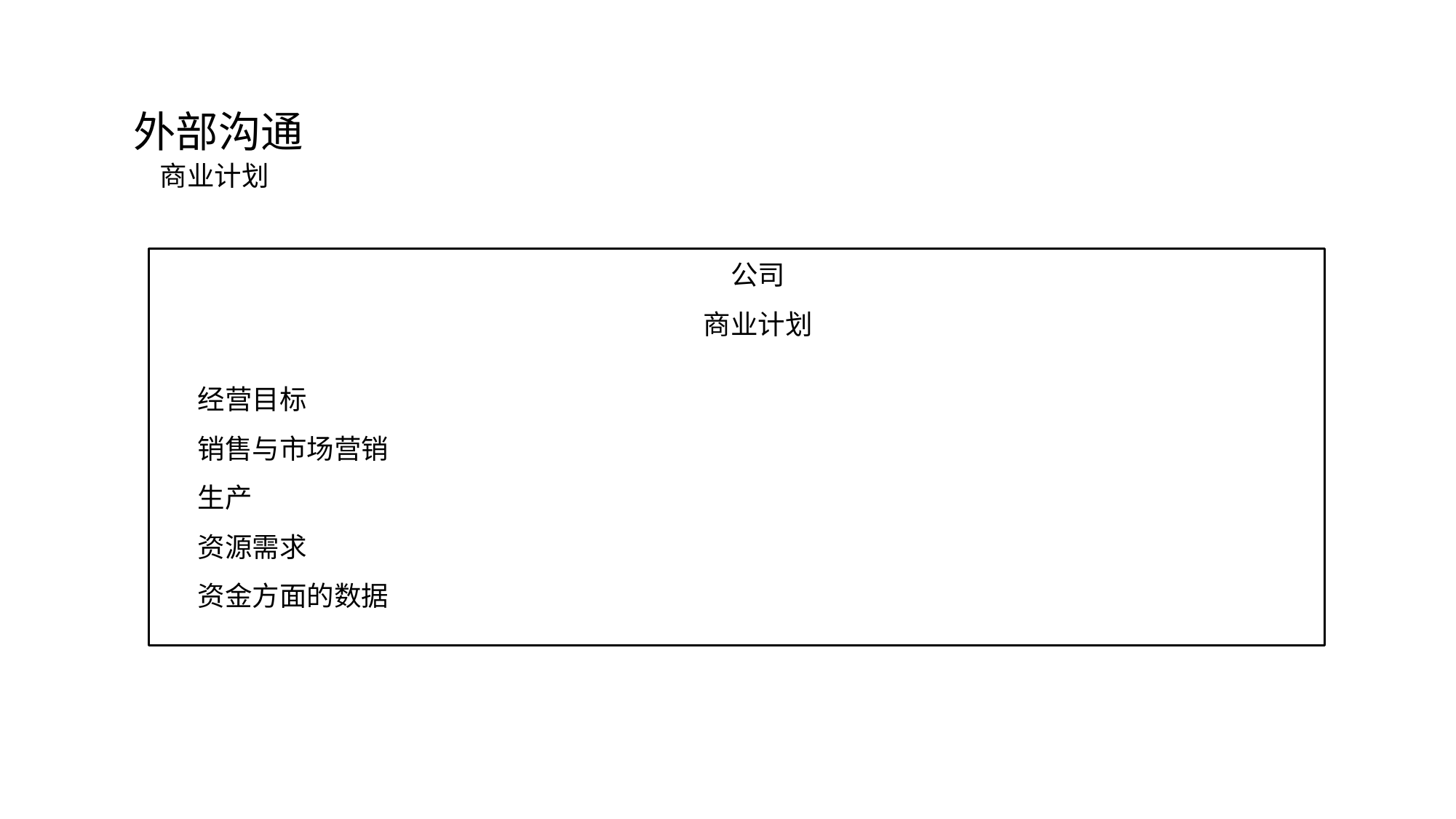

外部沟通
商业计划
公司
商业计划

经营目标
销售与市场营销
生产
资源需求
资金方面的数据